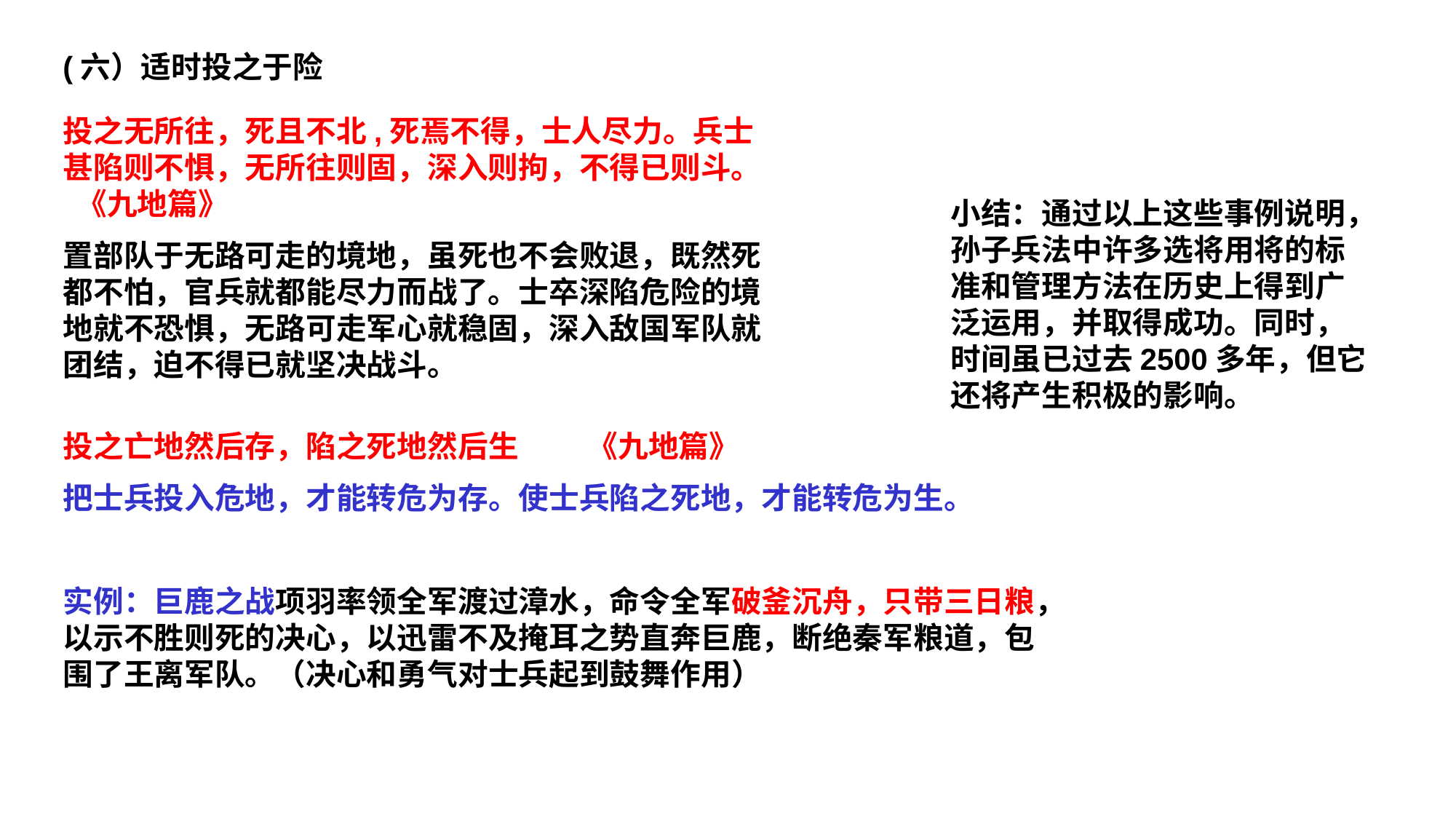

(六）适时投之于险
投之无所往，死且不北,死焉不得，士人尽力。兵士甚陷则不惧，无所往则固，深入则拘，不得已则斗。    《九地篇》
置部队于无路可走的境地，虽死也不会败退，既然死都不怕，官兵就都能尽力而战了。士卒深陷危险的境地就不恐惧，无路可走军心就稳固，深入敌国军队就团结，迫不得已就坚决战斗。
小结：通过以上这些事例说明，孙子兵法中许多选将用将的标准和管理方法在历史上得到广泛运用，并取得成功。同时，时间虽已过去2500多年，但它还将产生积极的影响。
投之亡地然后存，陷之死地然后生          《九地篇》
把士兵投入危地，才能转危为存。使士兵陷之死地，才能转危为生。

实例：巨鹿之战项羽率领全军渡过漳水，命令全军破釜沉舟，只带三日粮，以示不胜则死的决心，以迅雷不及掩耳之势直奔巨鹿，断绝秦军粮道，包围了王离军队。（决心和勇气对士兵起到鼓舞作用）